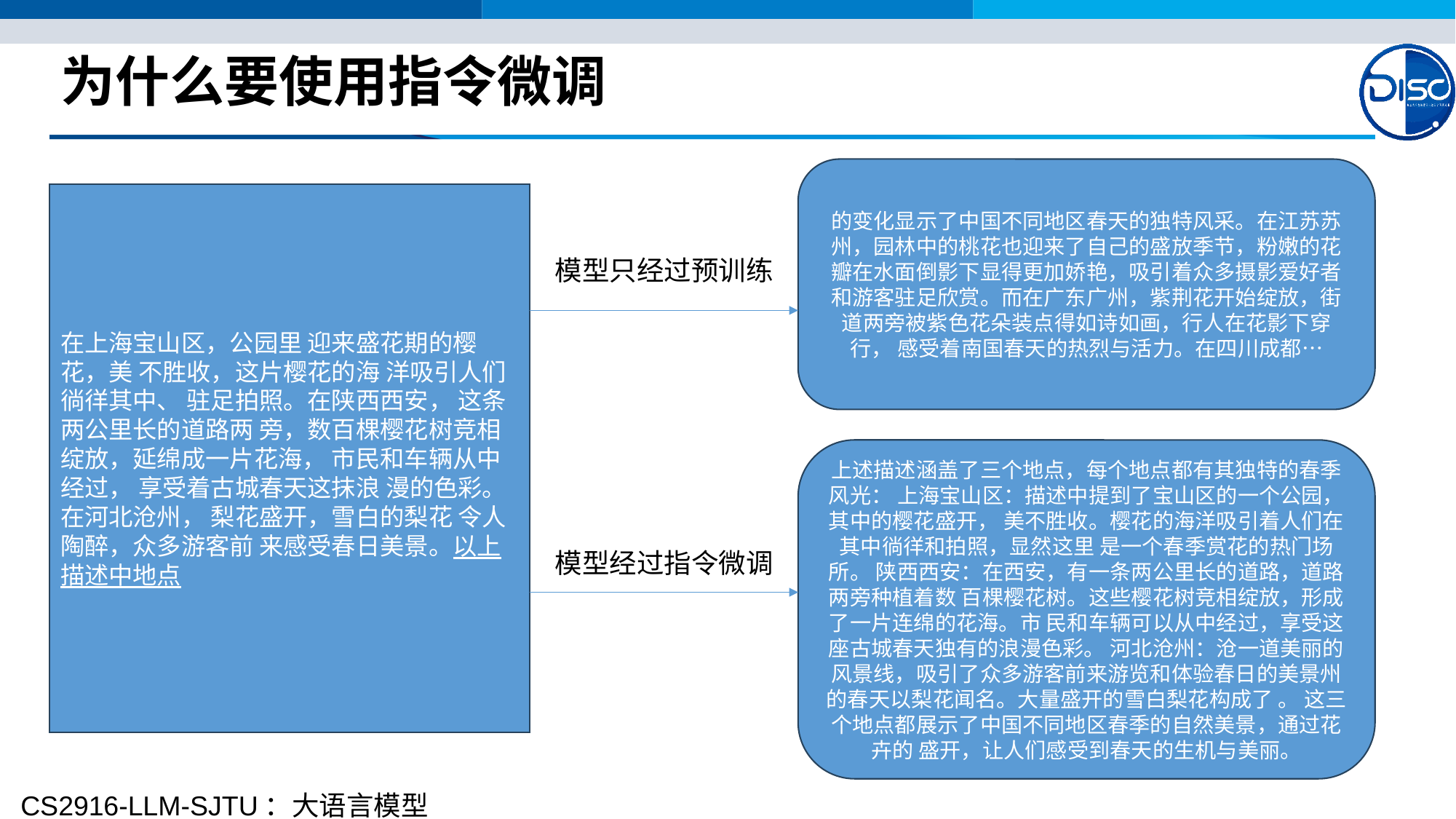

# 为什么要使用指令微调
的变化显示了中国不同地区春天的独特风采。在江苏苏 州，园林中的桃花也迎来了自己的盛放季节，粉嫩的花 瓣在水面倒影下显得更加娇艳，吸引着众多摄影爱好者 和游客驻足欣赏。而在广东广州，紫荆花开始绽放，街 道两旁被紫色花朵装点得如诗如画，行人在花影下穿行， 感受着南国春天的热烈与活力。在四川成都…
在上海宝山区，公园里 迎来盛花期的樱花，美 不胜收，这片樱花的海 洋吸引人们徜徉其中、 驻足拍照。在陕西西安， 这条两公里长的道路两 旁，数百棵樱花树竞相 绽放，延绵成一片花海， 市民和车辆从中经过， 享受着古城春天这抹浪 漫的色彩。在河北沧州， 梨花盛开，雪白的梨花 令人陶醉，众多游客前 来感受春日美景。以上 描述中地点
模型只经过预训练
上述描述涵盖了三个地点，每个地点都有其独特的春季风光： 上海宝山区：描述中提到了宝山区的一个公园，其中的樱花盛开， 美不胜收。樱花的海洋吸引着人们在其中徜徉和拍照，显然这里 是一个春季赏花的热门场所。 陕西西安：在西安，有一条两公里长的道路，道路两旁种植着数 百棵樱花树。这些樱花树竞相绽放，形成了一片连绵的花海。市 民和车辆可以从中经过，享受这座古城春天独有的浪漫色彩。 河北沧州：沧一道美丽的风景线，吸引了众多游客前来游览和体验春日的美景州的春天以梨花闻名。大量盛开的雪白梨花构成了 。 这三个地点都展示了中国不同地区春季的自然美景，通过花卉的 盛开，让人们感受到春天的生机与美丽。
模型经过指令微调
CS2916-LLM-SJTU：大语言模型